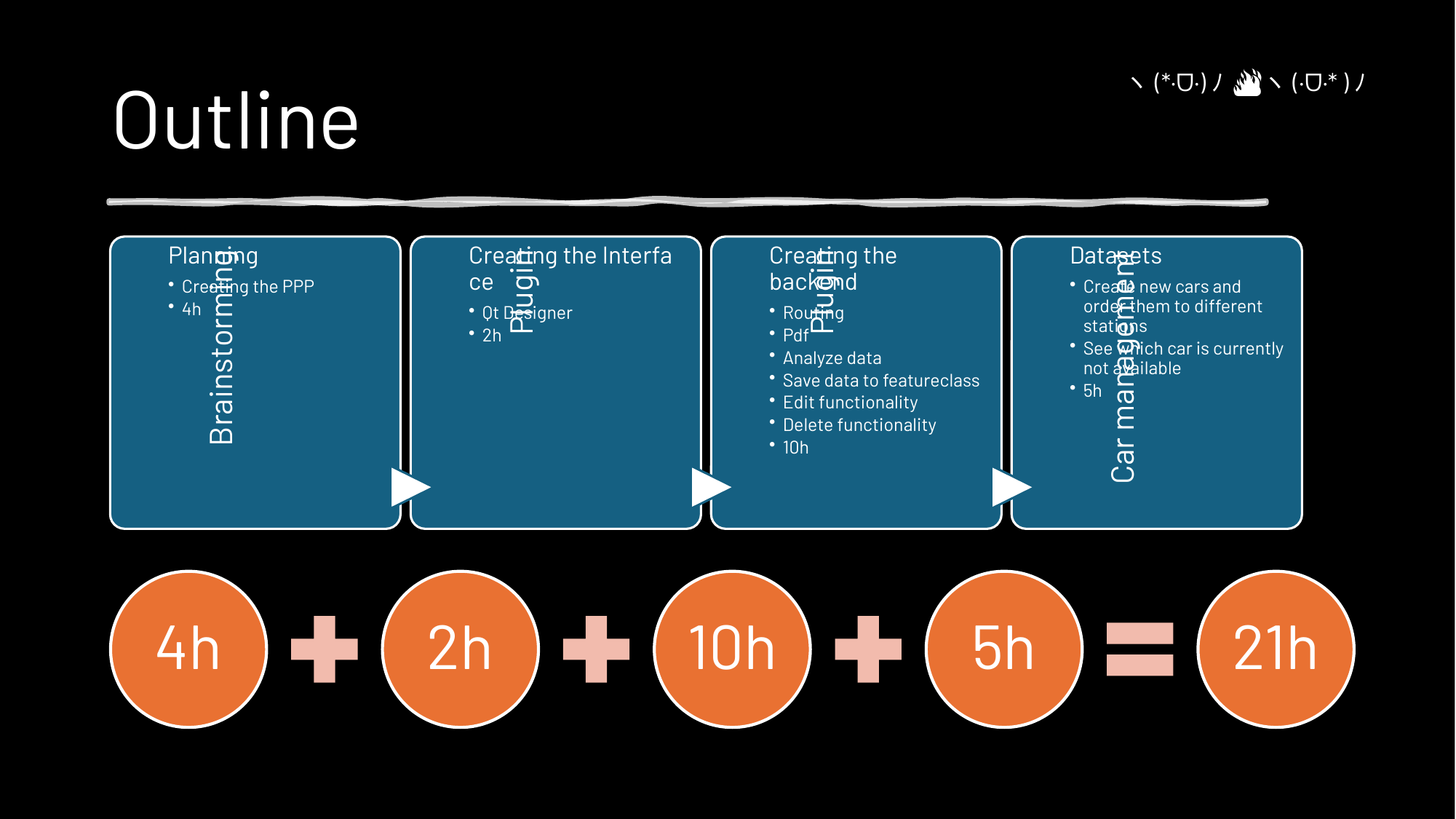

ヽ(*·ᗜ·)ﾉ 🔥ヽ(·ᗜ·* )ﾉ
# Outline

Brainstorming
Planning
Creating the PPP
4h
Plugin
Creating the Interface
Qt Designer
2h
Plugin
Creating the backend
Routing
Pdf
Analyze data
Save data to featureclass
Edit functionality
Delete functionality
10h
Car management
Datasets
Create new cars and order them to different stations
See which car is currently not available
5h
4h

2h

10h

5h

21h